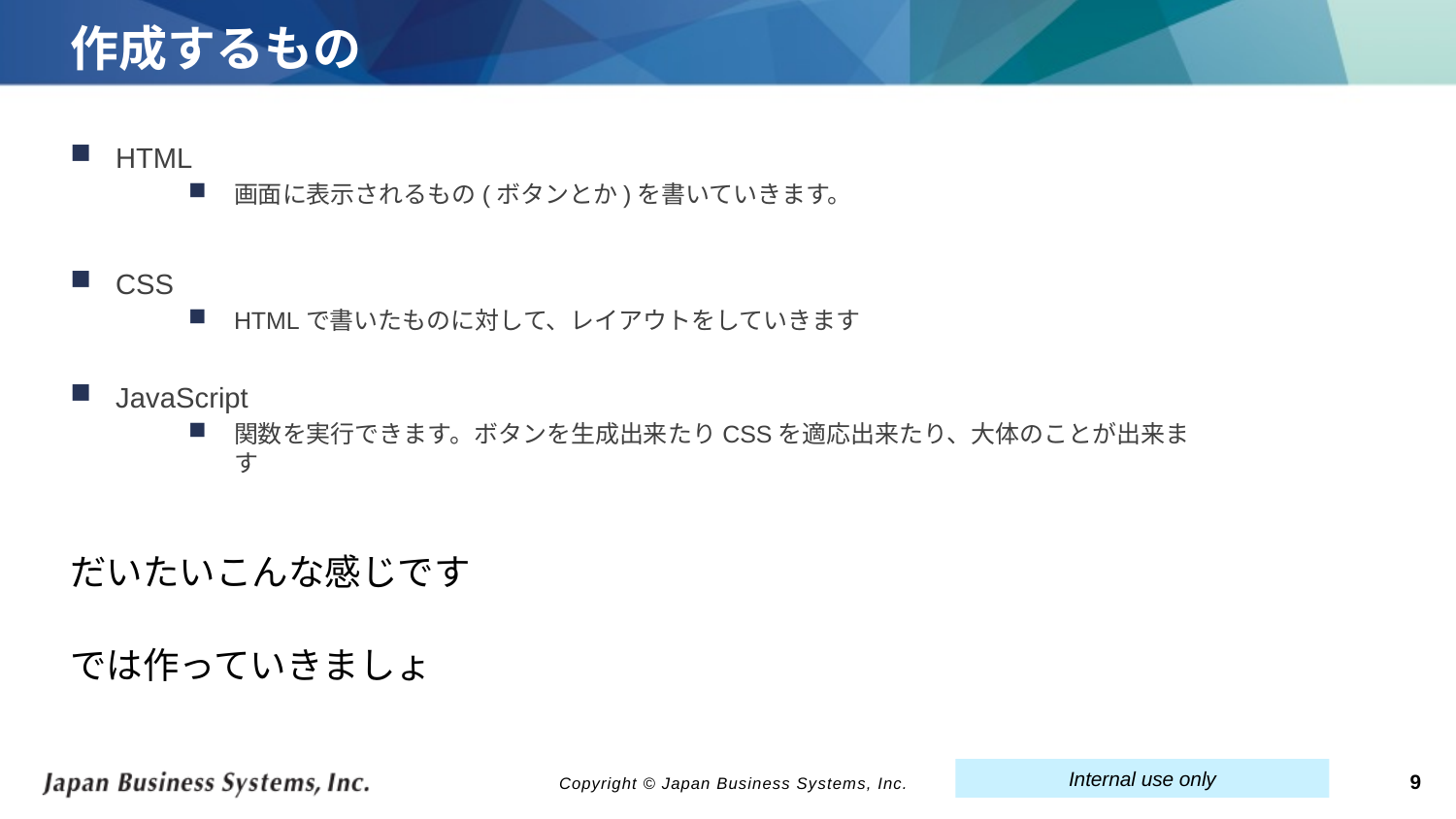

# 作成するもの
HTML
画面に表示されるもの(ボタンとか)を書いていきます。

CSS
HTMLで書いたものに対して、レイアウトをしていきます

JavaScript
関数を実行できます。ボタンを生成出来たりCSSを適応出来たり、大体のことが出来ます

だいたいこんな感じです
では作っていきましょ